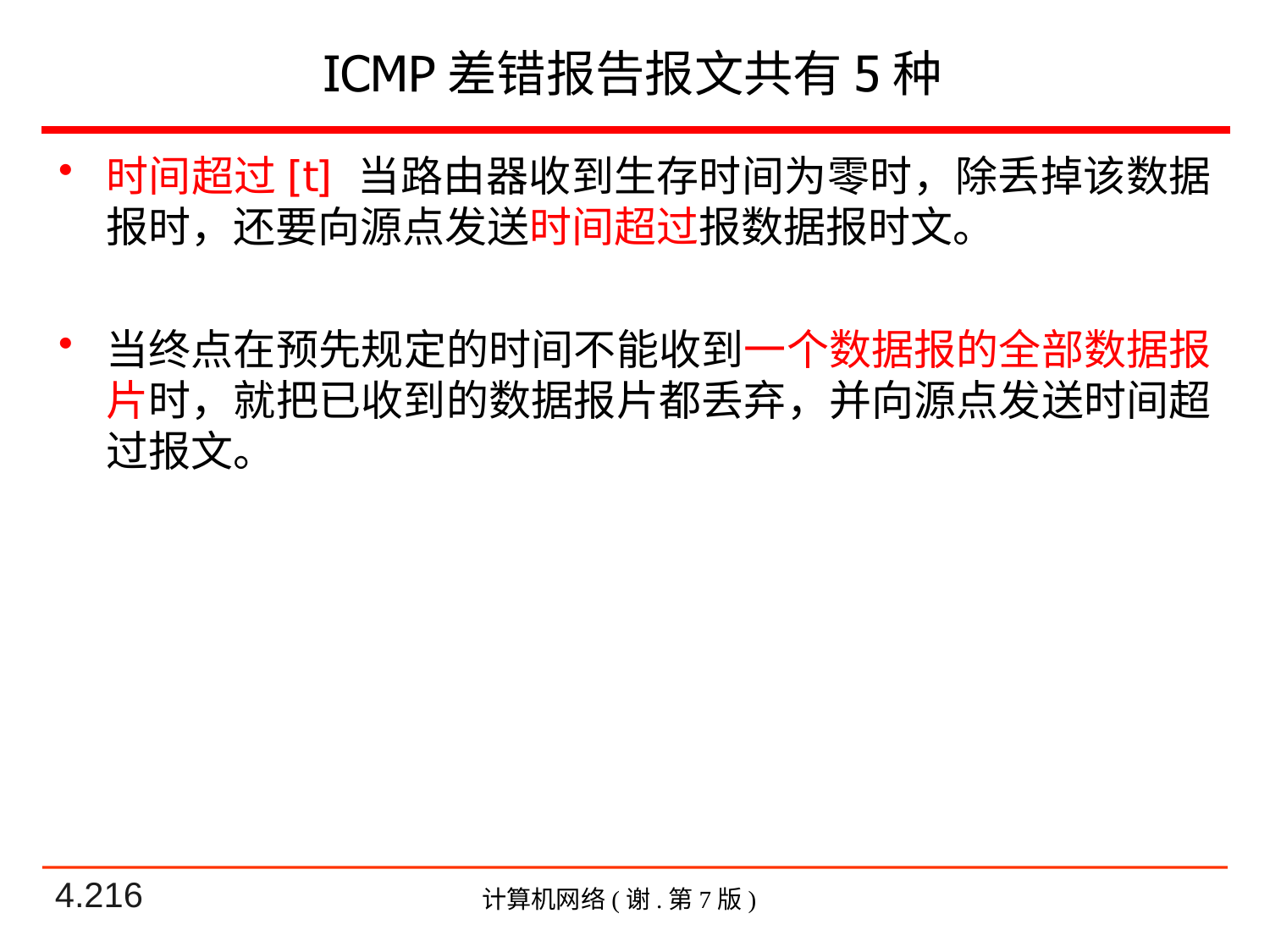

# ICMP差错报告报文共有5种
时间超过[t] 当路由器收到生存时间为零时，除丢掉该数据报时，还要向源点发送时间超过报数据报时文。

当终点在预先规定的时间不能收到一个数据报的全部数据报片时，就把已收到的数据报片都丢弃，并向源点发送时间超过报文。